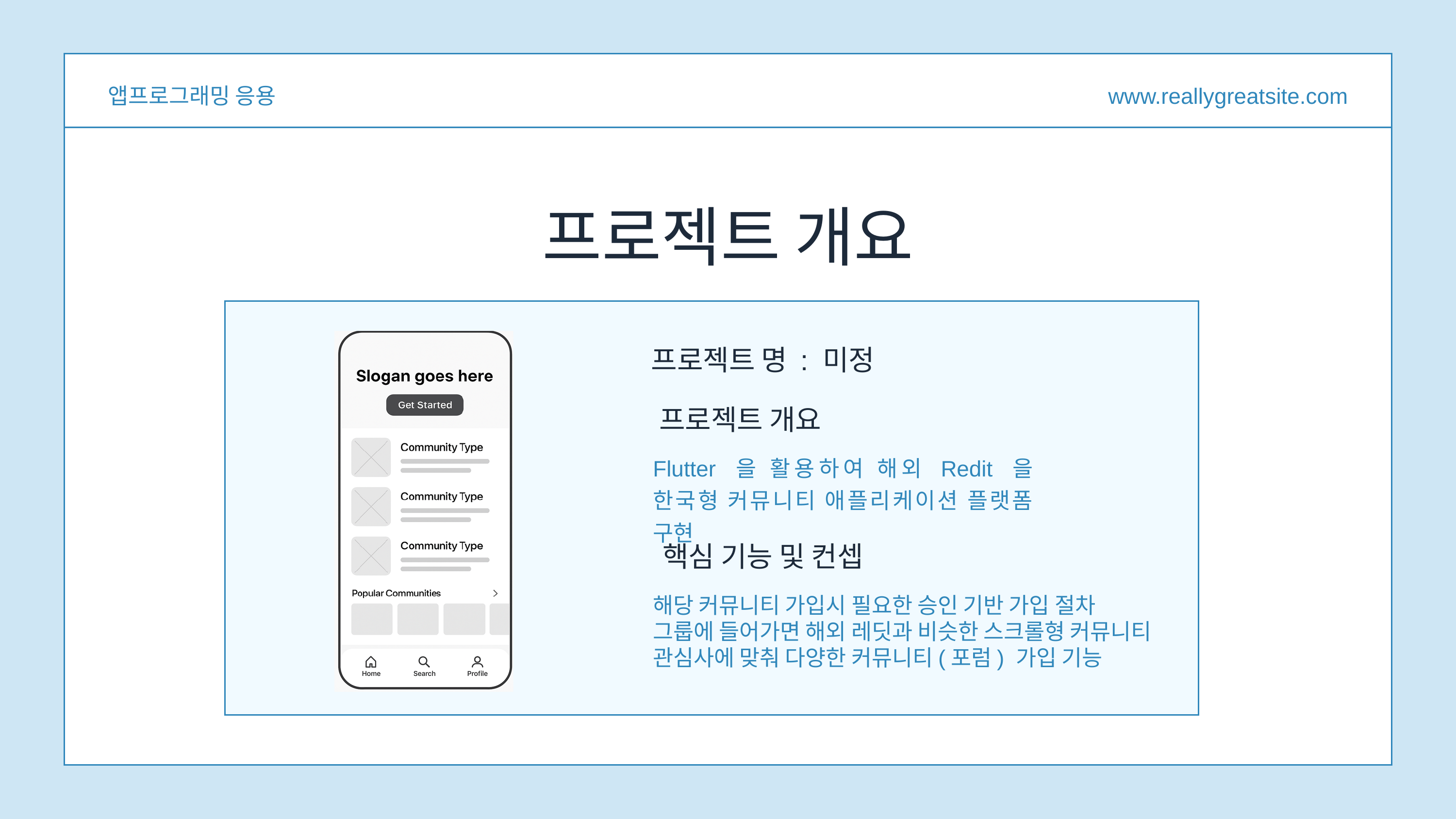

앱프로그래밍 응용
www.reallygreatsite.com

프로젝트 개요

프로젝트 명 : 미정
프로젝트 개요
Flutter 을 활용하여 해외 Redit 을 한국형 커뮤니티 애플리케이션 플랫폼 구현
핵심 기능 및 컨셉
해당 커뮤니티 가입시 필요한 승인 기반 가입 절차
그룹에 들어가면 해외 레딧과 비슷한 스크롤형 커뮤니티
관심사에 맞춰 다양한 커뮤니티(포럼) 가입 기능